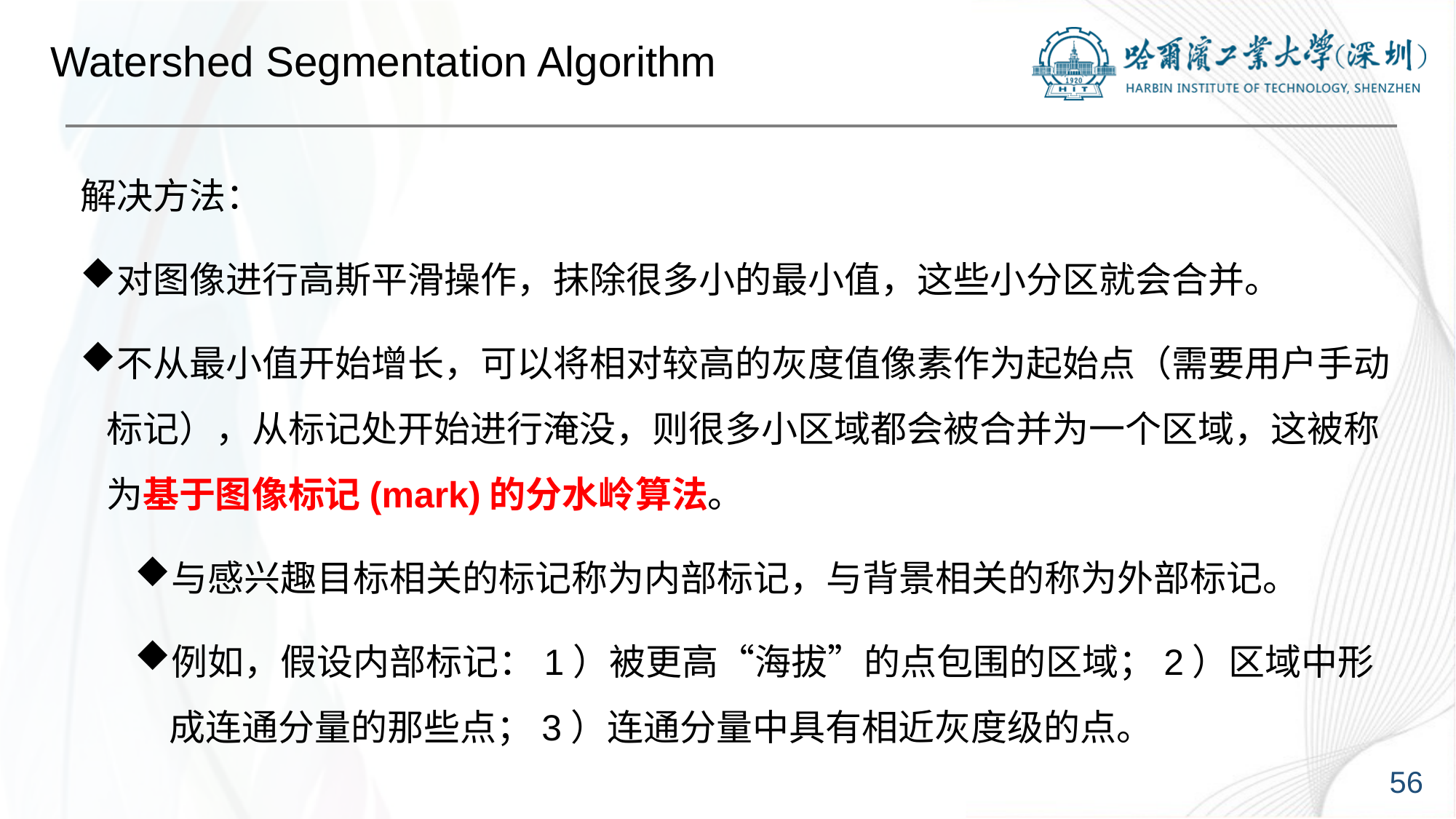

# Watershed Segmentation Algorithm
解决方法：
对图像进行高斯平滑操作，抹除很多小的最小值，这些小分区就会合并。
不从最小值开始增长，可以将相对较高的灰度值像素作为起始点（需要用户手动标记），从标记处开始进行淹没，则很多小区域都会被合并为一个区域，这被称为基于图像标记(mark)的分水岭算法。
与感兴趣目标相关的标记称为内部标记，与背景相关的称为外部标记。
例如，假设内部标记：1）被更高“海拔”的点包围的区域；2）区域中形成连通分量的那些点；3）连通分量中具有相近灰度级的点。
56